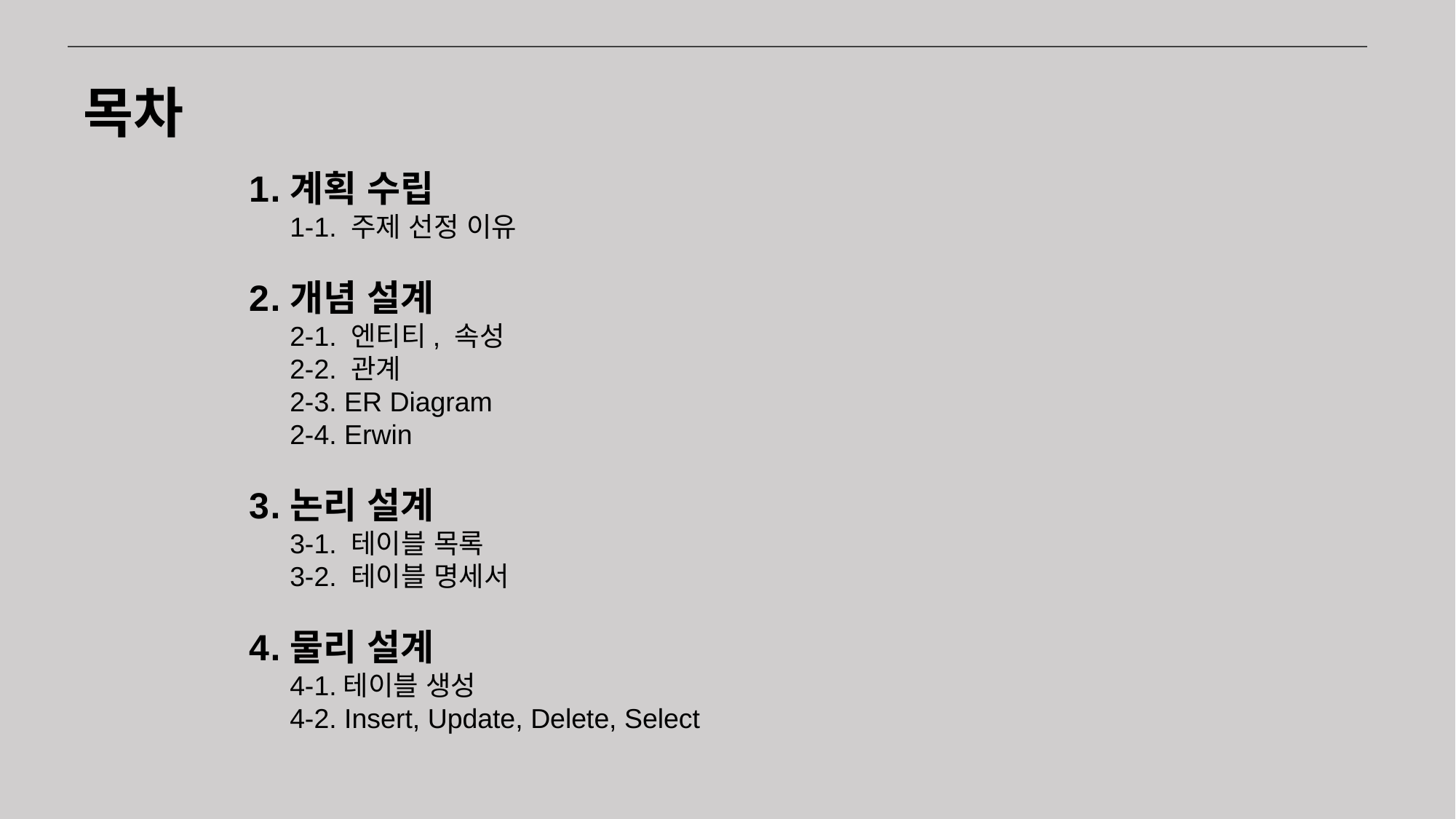

목차
계획 수립
1-1. 주제 선정 이유

개념 설계
2-1. 엔티티, 속성
2-2. 관계
2-3. ER Diagram
2-4. Erwin

논리 설계
3-1. 테이블 목록
3-2. 테이블 명세서

물리 설계
4-1.테이블 생성
4-2. Insert, Update, Delete, Select
2